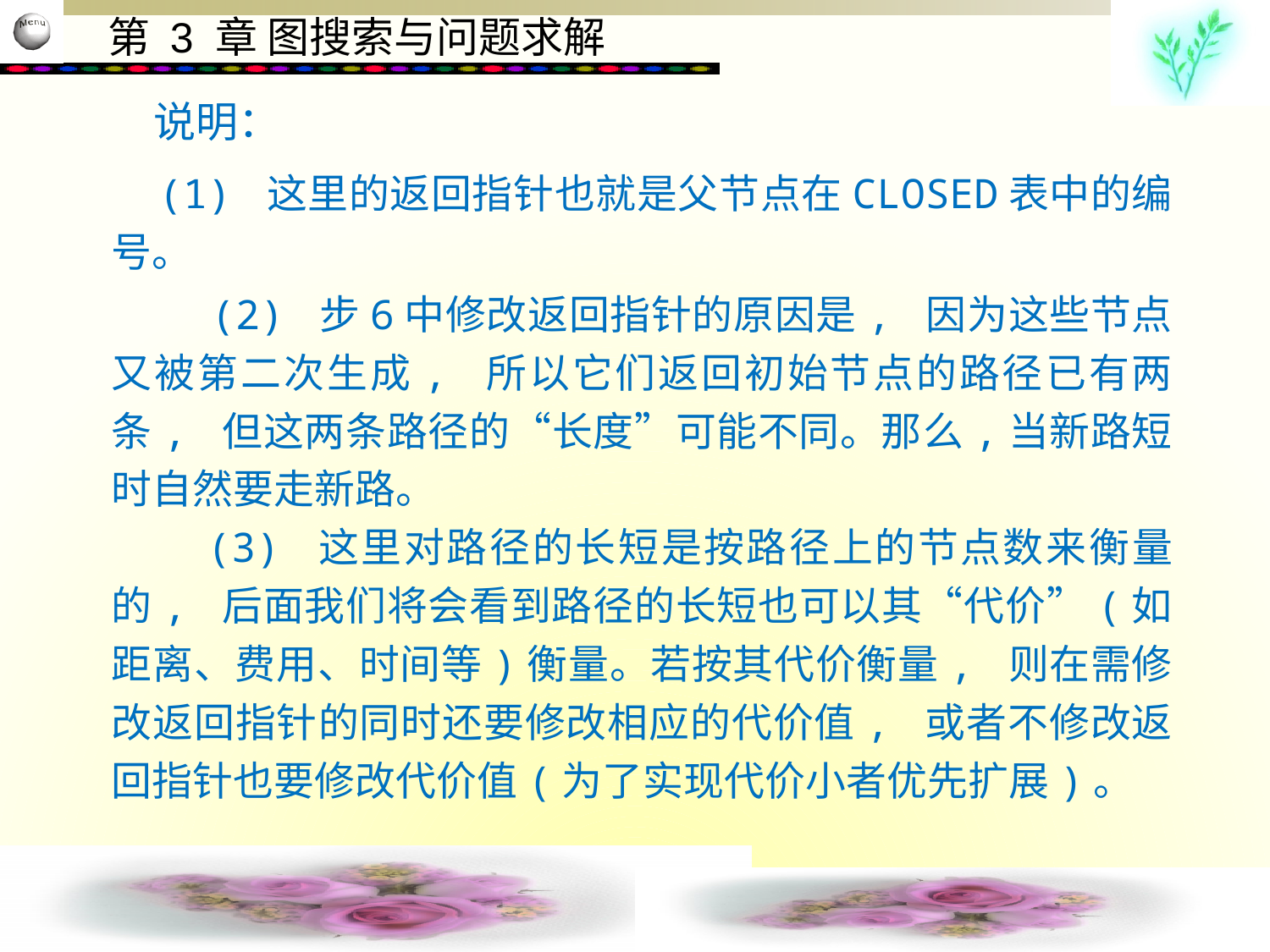

说明：
    (1) 这里的返回指针也就是父节点在CLOSED表中的编号。
    (2) 步6中修改返回指针的原因是, 因为这些节点又被第二次生成, 所以它们返回初始节点的路径已有两条, 但这两条路径的“长度”可能不同。那么,当新路短时自然要走新路。
　　(3) 这里对路径的长短是按路径上的节点数来衡量的, 后面我们将会看到路径的长短也可以其“代价”(如距离、费用、时间等)衡量。若按其代价衡量, 则在需修改返回指针的同时还要修改相应的代价值, 或者不修改返回指针也要修改代价值(为了实现代价小者优先扩展)。